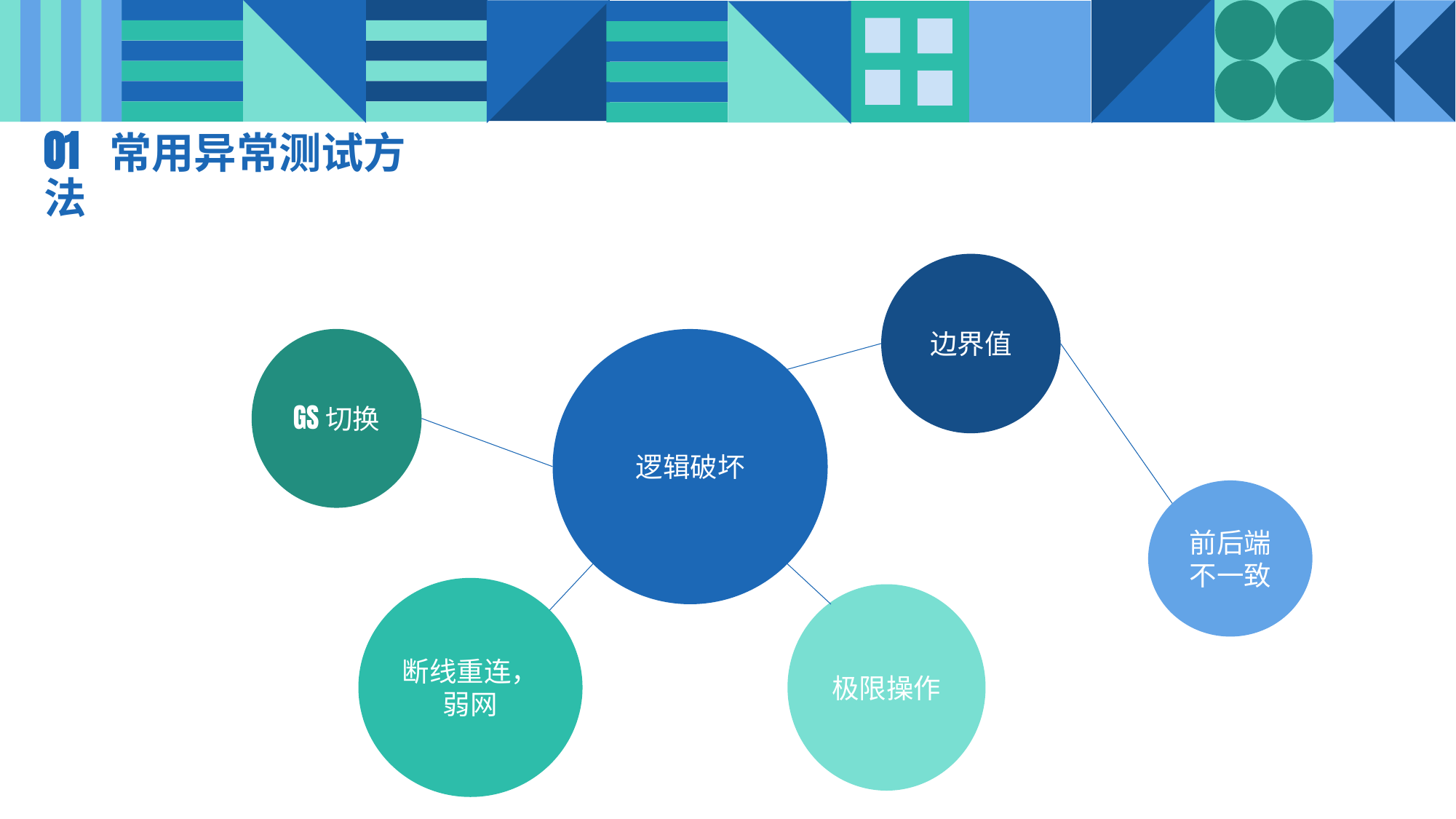

01  常用异常测试方法
边界值
GS切换
逻辑破坏
前后端不一致
断线重连，弱网
极限操作